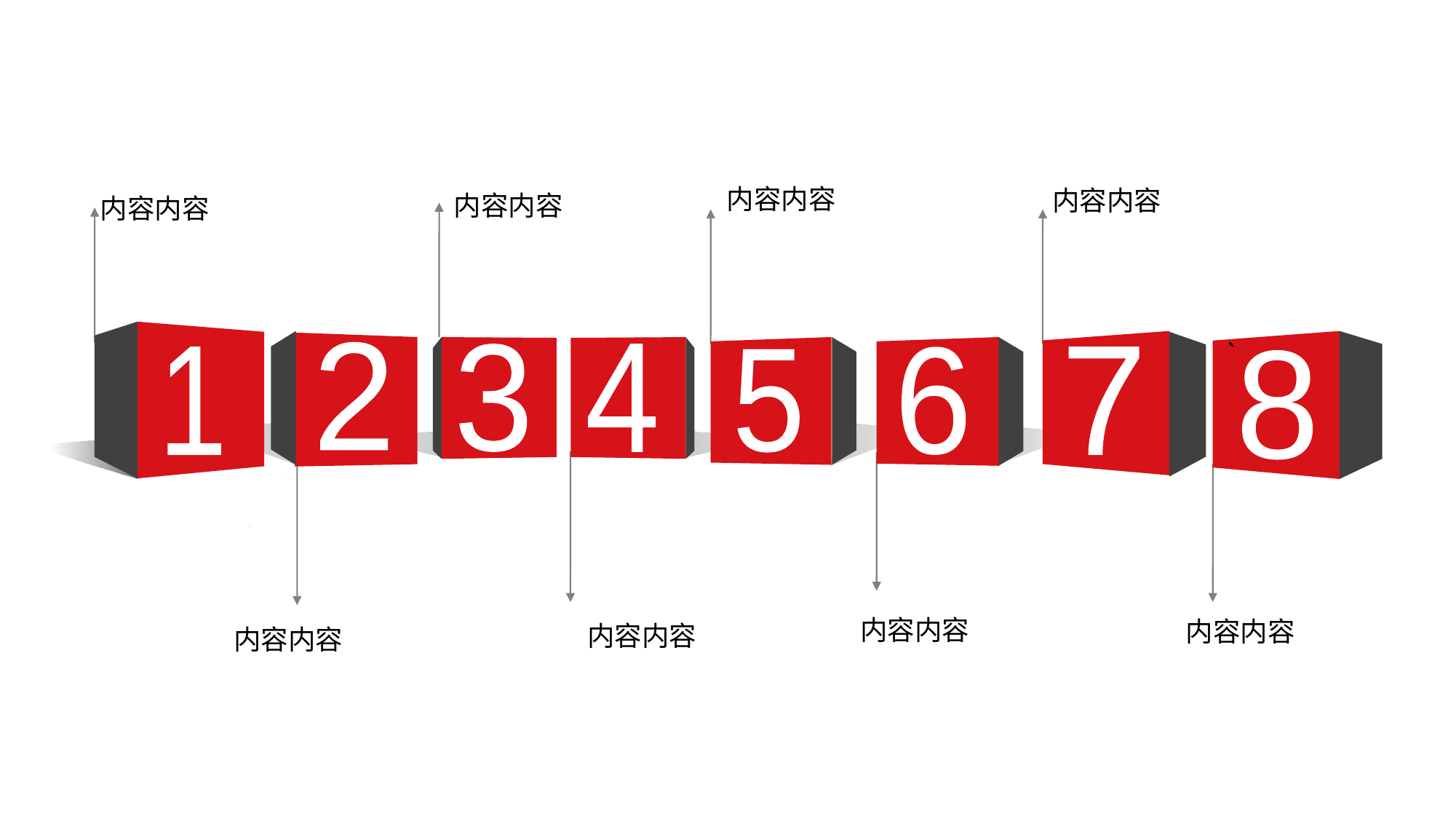

内容内容
内容内容
内容内容
内容内容

`

2
3
4
7
1
6
5
8

内容内容
内容内容
内容内容
内容内容